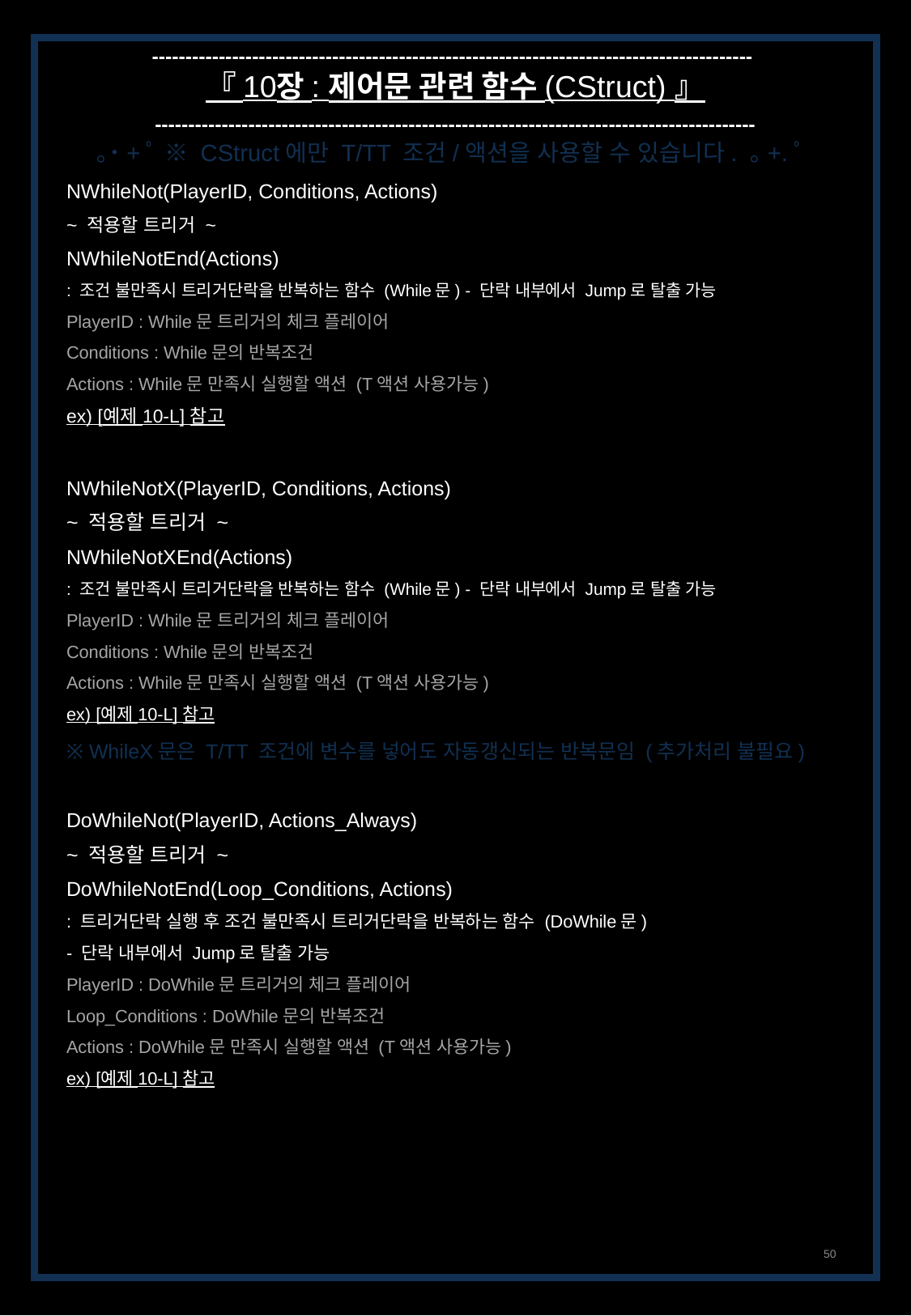

------------------------------------------------------------------------------------------
『 10장 : 제어문 관련 함수 (CStruct) 』
------------------------------------------------------------------------------------------

｡˙+ﾟ ※ CStruct에만 T/TT 조건/액션을 사용할 수 있습니다. ｡+.ﾟ
NWhileNot(PlayerID, Conditions, Actions)
~ 적용할 트리거 ~
NWhileNotEnd(Actions)
: 조건 불만족시 트리거단락을 반복하는 함수 (While문) - 단락 내부에서 Jump로 탈출 가능
PlayerID : While문 트리거의 체크 플레이어
Conditions : While문의 반복조건
Actions : While문 만족시 실행할 액션 (T액션 사용가능)
ex) [예제 10-L] 참고

NWhileNotX(PlayerID, Conditions, Actions)
~ 적용할 트리거 ~
NWhileNotXEnd(Actions)
: 조건 불만족시 트리거단락을 반복하는 함수 (While문) - 단락 내부에서 Jump로 탈출 가능
PlayerID : While문 트리거의 체크 플레이어
Conditions : While문의 반복조건
Actions : While문 만족시 실행할 액션 (T액션 사용가능)
ex) [예제 10-L] 참고
※ WhileX문은 T/TT 조건에 변수를 넣어도 자동갱신되는 반복문임 (추가처리 불필요)

DoWhileNot(PlayerID, Actions_Always)
~ 적용할 트리거 ~
DoWhileNotEnd(Loop_Conditions, Actions)
: 트리거단락 실행 후 조건 불만족시 트리거단락을 반복하는 함수 (DoWhile문)
- 단락 내부에서 Jump로 탈출 가능
PlayerID : DoWhile문 트리거의 체크 플레이어
Loop_Conditions : DoWhile문의 반복조건
Actions : DoWhile문 만족시 실행할 액션 (T액션 사용가능)
ex) [예제 10-L] 참고
50